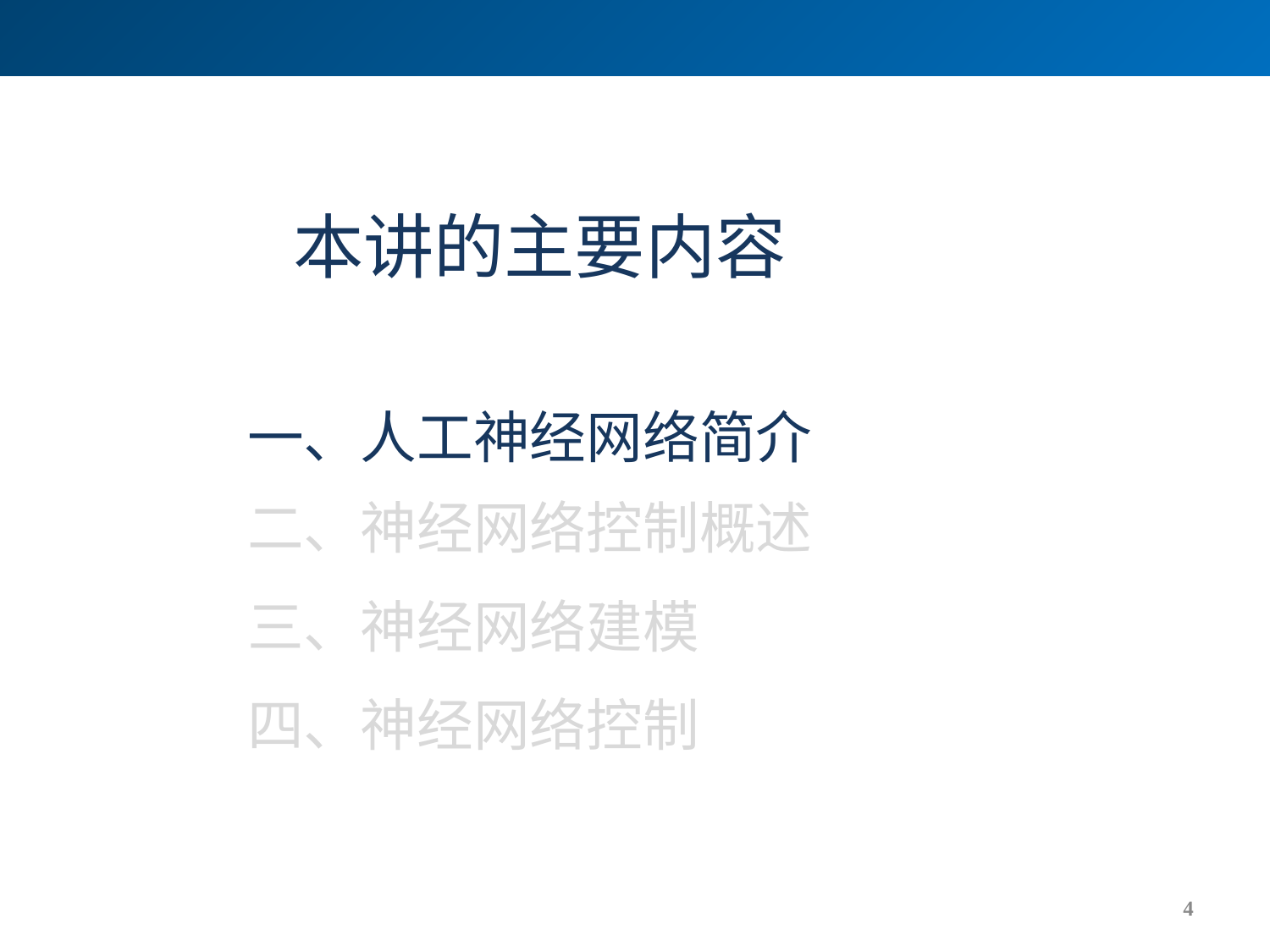

本讲的主要内容
一、人工神经网络简介
二、神经网络控制概述
三、神经网络建模
四、神经网络控制
4